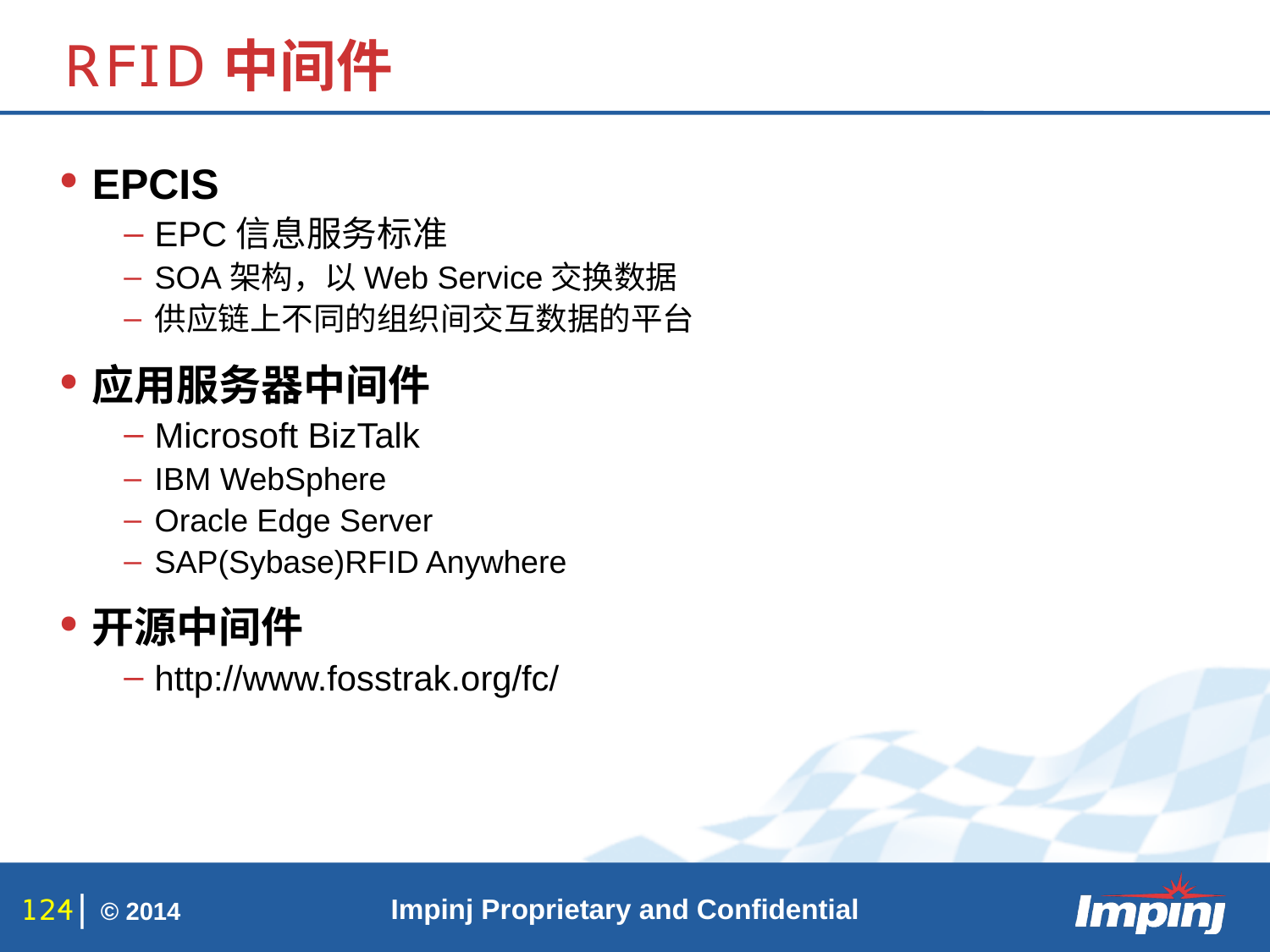

# RFID中间件
EPCIS
EPC信息服务标准
SOA架构，以Web Service交换数据
供应链上不同的组织间交互数据的平台
应用服务器中间件
Microsoft BizTalk
IBM WebSphere
Oracle Edge Server
SAP(Sybase)RFID Anywhere
开源中间件
http://www.fosstrak.org/fc/